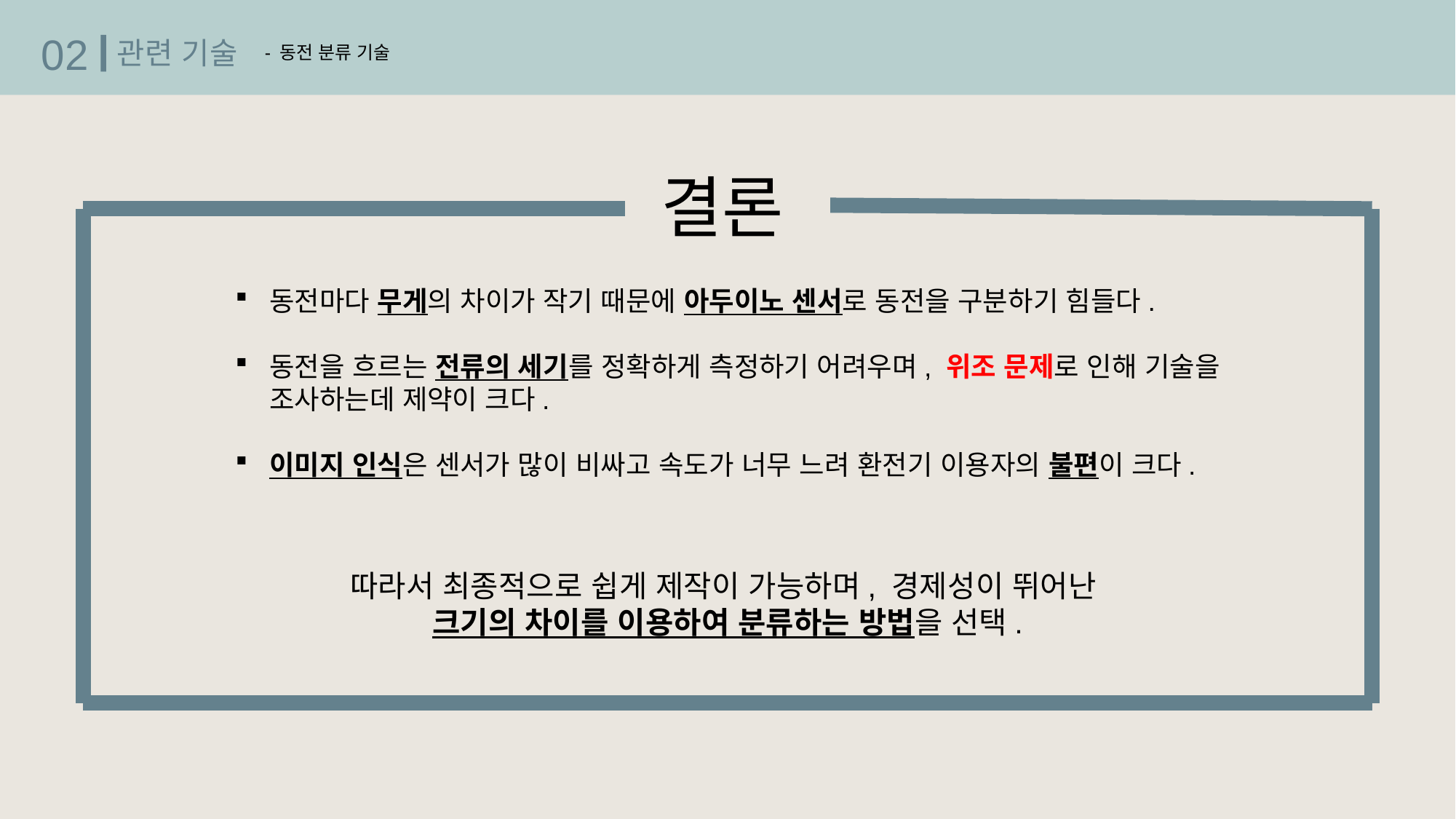

02
관련 기술

- 동전 분류 기술
결론
동전마다 무게의 차이가 작기 때문에 아두이노 센서로 동전을 구분하기 힘들다.

동전을 흐르는 전류의 세기를 정확하게 측정하기 어려우며, 위조 문제로 인해 기술을 조사하는데 제약이 크다.

이미지 인식은 센서가 많이 비싸고 속도가 너무 느려 환전기 이용자의 불편이 크다.

따라서 최종적으로 쉽게 제작이 가능하며, 경제성이 뛰어난
크기의 차이를 이용하여 분류하는 방법을 선택.